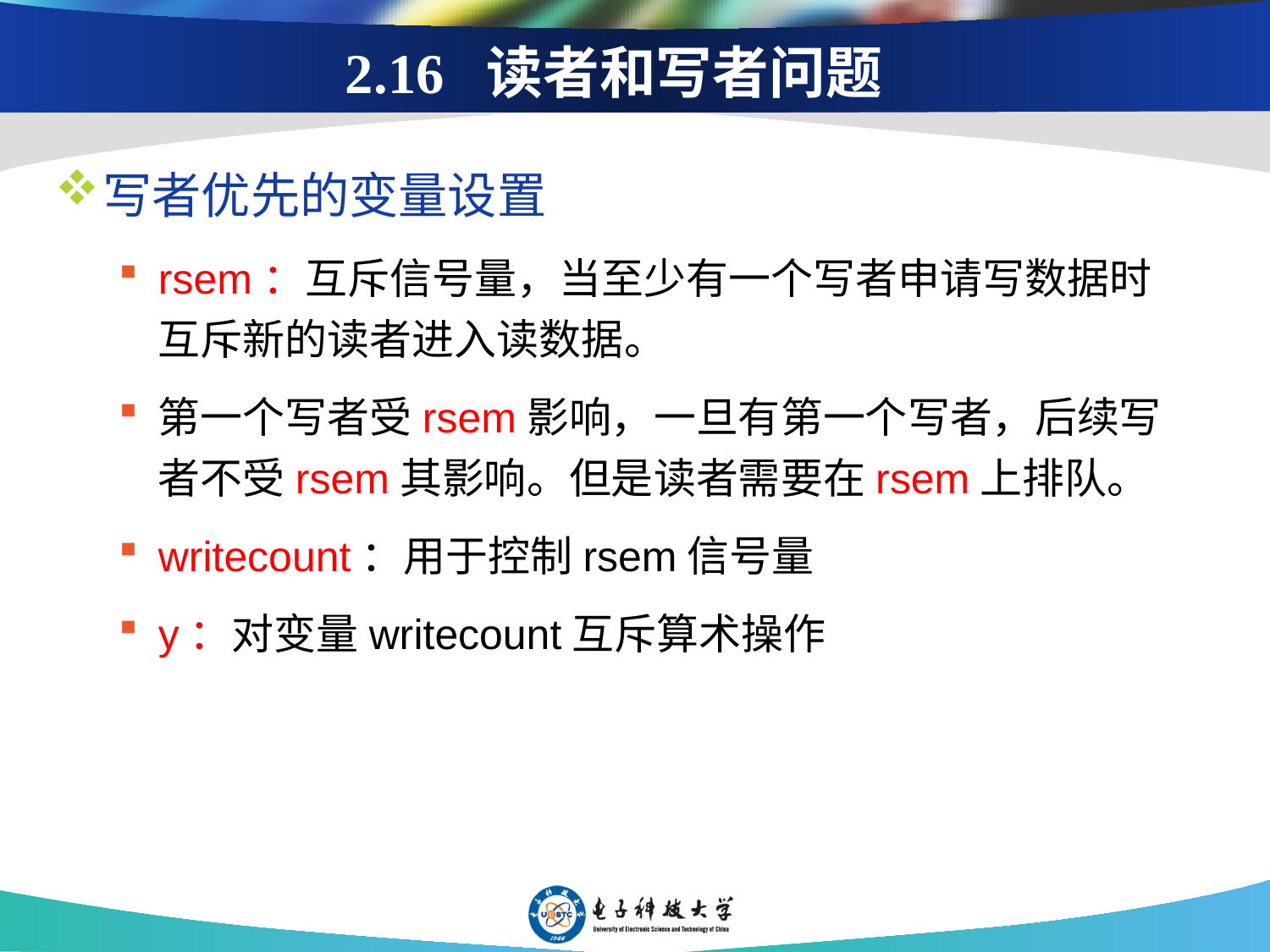

# 2.16  读者和写者问题
写者优先的变量设置
rsem：互斥信号量，当至少有一个写者申请写数据时互斥新的读者进入读数据。
第一个写者受rsem影响，一旦有第一个写者，后续写者不受rsem其影响。但是读者需要在rsem上排队。
writecount：用于控制rsem信号量
y：对变量writecount互斥算术操作